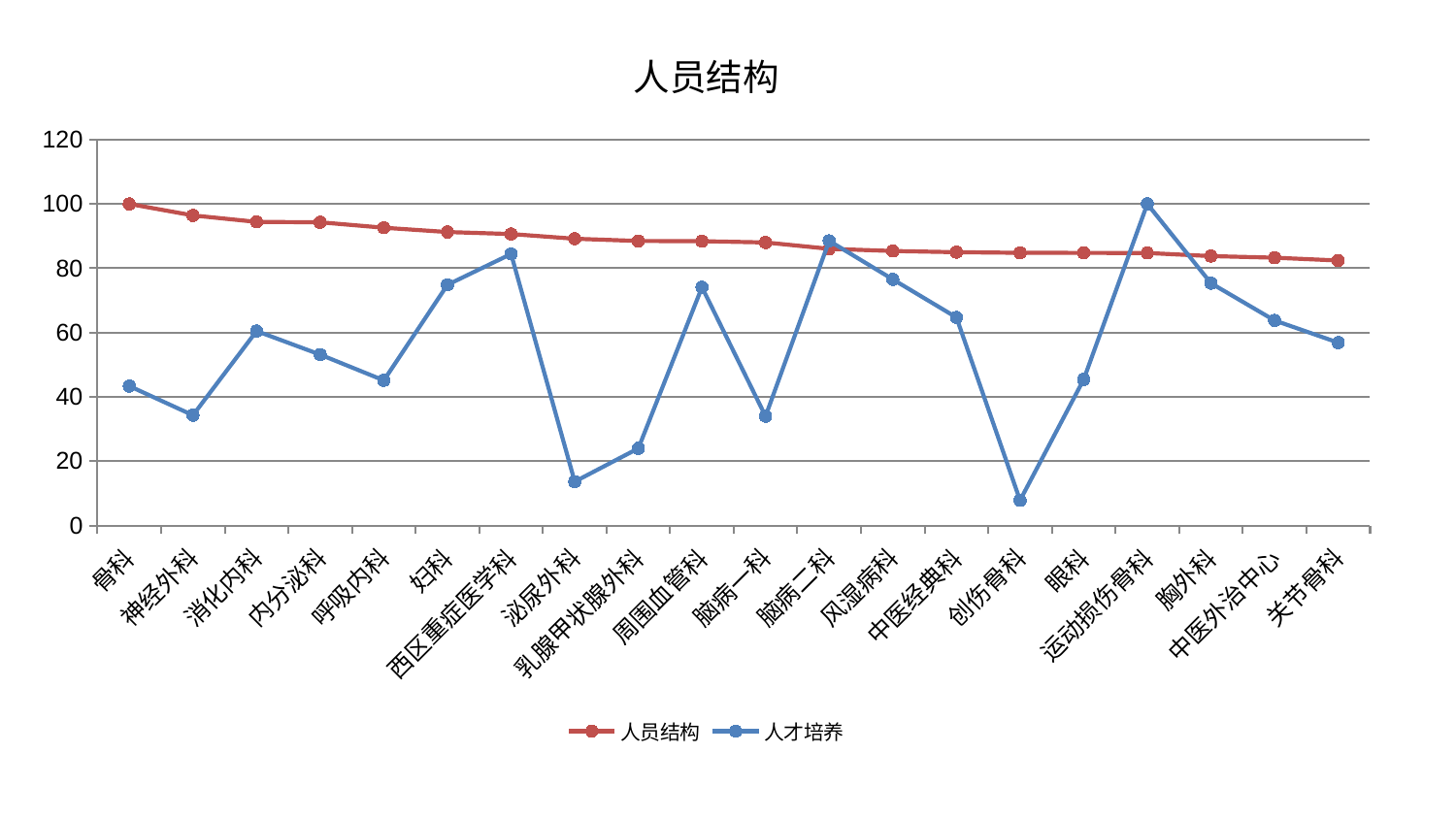

### Chart: 人员结构

| Category | 人员结构 | 人才培养 |
|---|---|---|
| 骨科 | 100.0 | 43.345013649026114 |
| 神经外科 | 96.42928084825628 | 34.281311456773615 |
| 消化内科 | 94.4232534207852 | 60.47152842943228 |
| 内分泌科 | 94.28586715247596 | 53.15212279161498 |
| 呼吸内科 | 92.60591570113746 | 45.136008218821864 |
| 妇科 | 91.27180287833119 | 74.85853726316803 |
| 西区重症医学科 | 90.63912229227213 | 84.4486167161522 |
| 泌尿外科 | 89.18383911048493 | 13.620632943632973 |
| 乳腺甲状腺外科 | 88.49317802072736 | 23.97993889009097 |
| 周围血管科 | 88.41087255105353 | 74.09660195113834 |
| 脑病一科 | 88.02113815429546 | 33.98087552032711 |
| 脑病二科 | 86.05013994384537 | 88.52684492441004 |
| 风湿病科 | 85.35853293231213 | 76.53967428208806 |
| 中医经典科 | 84.99594214898708 | 64.71057733573925 |
| 创伤骨科 | 84.79346145056317 | 7.8148708887433855 |
| 眼科 | 84.78261217391696 | 45.41898305608352 |
| 运动损伤骨科 | 84.7421952849973 | 100.0 |
| 胸外科 | 83.78889014038995 | 75.35268796967458 |
| 中医外治中心 | 83.28160559546996 | 63.77708799424013 |
| 关节骨科 | 82.40213775048349 | 56.875613659659884 |
228